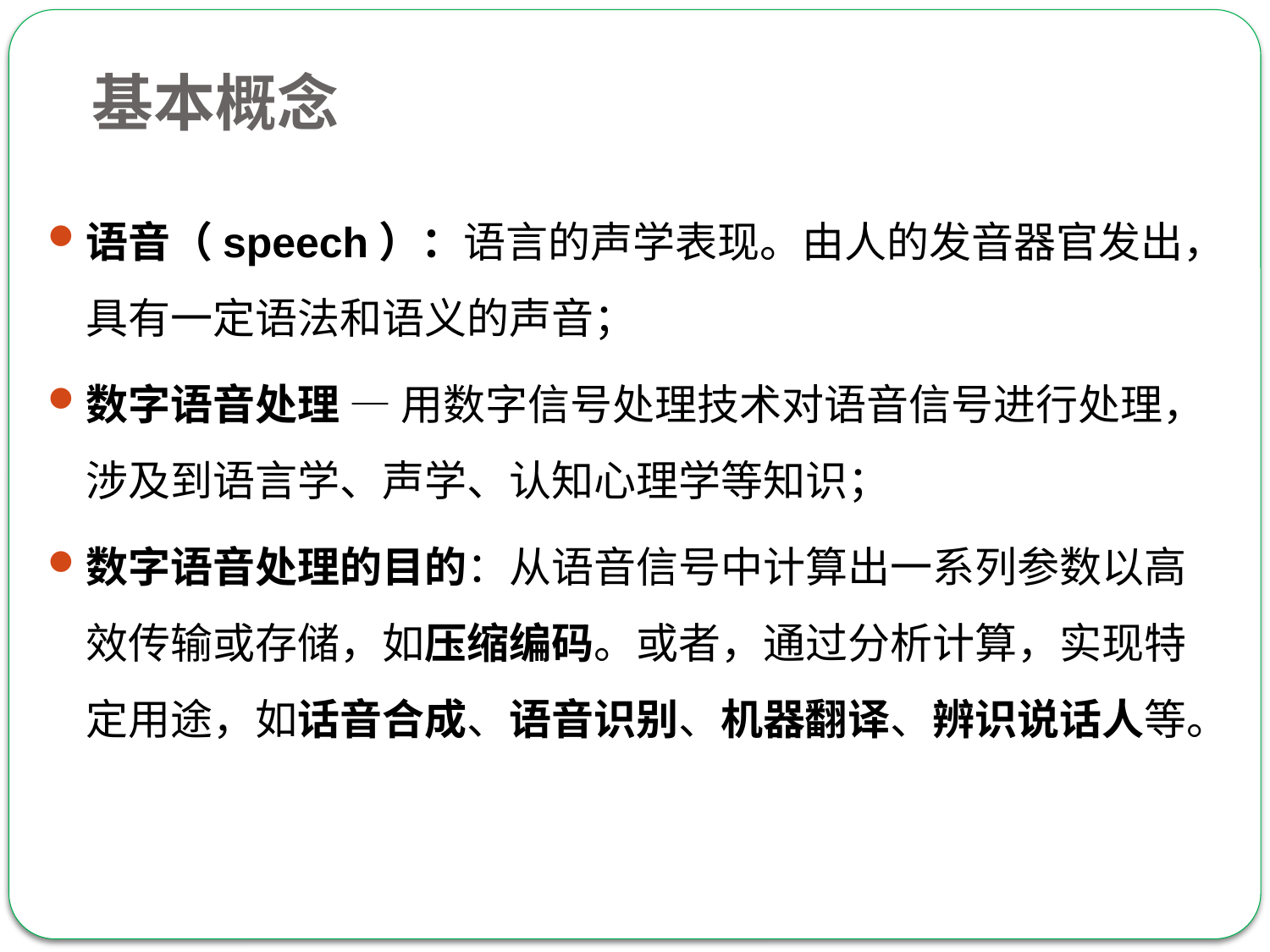

基本概念
语音（speech）：语言的声学表现。由人的发音器官发出，具有一定语法和语义的声音；
数字语音处理 — 用数字信号处理技术对语音信号进行处理，涉及到语言学、声学、认知心理学等知识；
数字语音处理的目的：从语音信号中计算出一系列参数以高效传输或存储，如压缩编码。或者，通过分析计算，实现特定用途，如话音合成、语音识别、机器翻译、辨识说话人等。